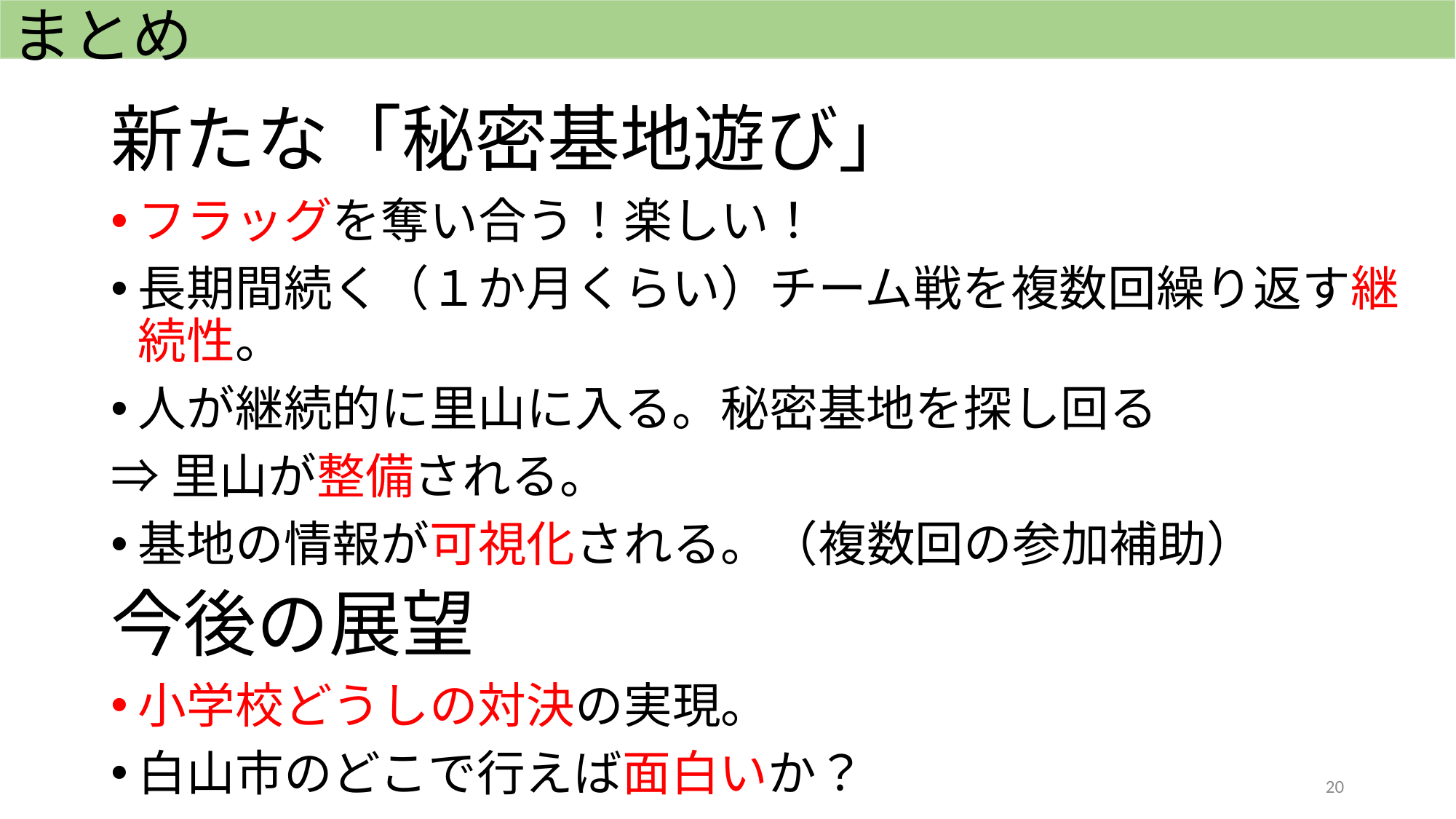

まとめ
新たな「秘密基地遊び」
フラッグを奪い合う！楽しい！
長期間続く（１か月くらい）チーム戦を複数回繰り返す継続性。
人が継続的に里山に入る。秘密基地を探し回る
⇒里山が整備される。
基地の情報が可視化される。（複数回の参加補助）
今後の展望
小学校どうしの対決の実現。
白山市のどこで行えば面白いか？

20